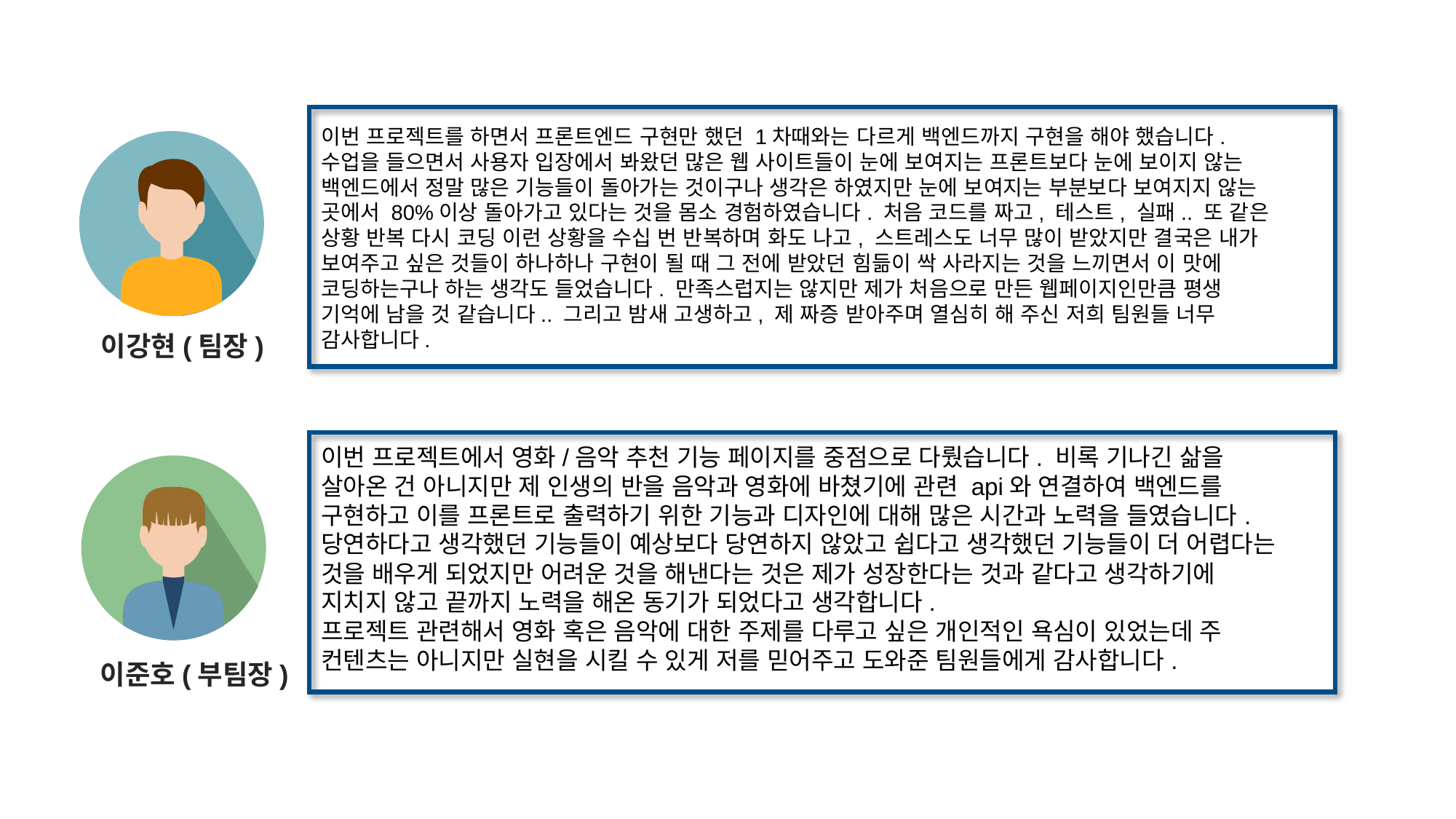

이번 프로젝트를 하면서 프론트엔드 구현만 했던 1차때와는 다르게 백엔드까지 구현을 해야 했습니다. 수업을 들으면서 사용자 입장에서 봐왔던 많은 웹 사이트들이 눈에 보여지는 프론트보다 눈에 보이지 않는 백엔드에서 정말 많은 기능들이 돌아가는 것이구나 생각은 하였지만 눈에 보여지는 부분보다 보여지지 않는 곳에서 80%이상 돌아가고 있다는 것을 몸소 경험하였습니다. 처음 코드를 짜고, 테스트, 실패.. 또 같은 상황 반복 다시 코딩 이런 상황을 수십 번 반복하며 화도 나고, 스트레스도 너무 많이 받았지만 결국은 내가 보여주고 싶은 것들이 하나하나 구현이 될 때 그 전에 받았던 힘듦이 싹 사라지는 것을 느끼면서 이 맛에 코딩하는구나 하는 생각도 들었습니다. 만족스럽지는 않지만 제가 처음으로 만든 웹페이지인만큼 평생 기억에 남을 것 같습니다.. 그리고 밤새 고생하고, 제 짜증 받아주며 열심히 해 주신 저희 팀원들 너무 감사합니다.

이강현(팀장)

이번 프로젝트에서 영화/음악 추천 기능 페이지를 중점으로 다뤘습니다. 비록 기나긴 삶을 살아온 건 아니지만 제 인생의 반을 음악과 영화에 바쳤기에 관련 api와 연결하여 백엔드를 구현하고 이를 프론트로 출력하기 위한 기능과 디자인에 대해 많은 시간과 노력을 들였습니다.
당연하다고 생각했던 기능들이 예상보다 당연하지 않았고 쉽다고 생각했던 기능들이 더 어렵다는 것을 배우게 되었지만 어려운 것을 해낸다는 것은 제가 성장한다는 것과 같다고 생각하기에 지치지 않고 끝까지 노력을 해온 동기가 되었다고 생각합니다.
프로젝트 관련해서 영화 혹은 음악에 대한 주제를 다루고 싶은 개인적인 욕심이 있었는데 주 컨텐츠는 아니지만 실현을 시킬 수 있게 저를 믿어주고 도와준 팀원들에게 감사합니다.

이준호(부팀장)